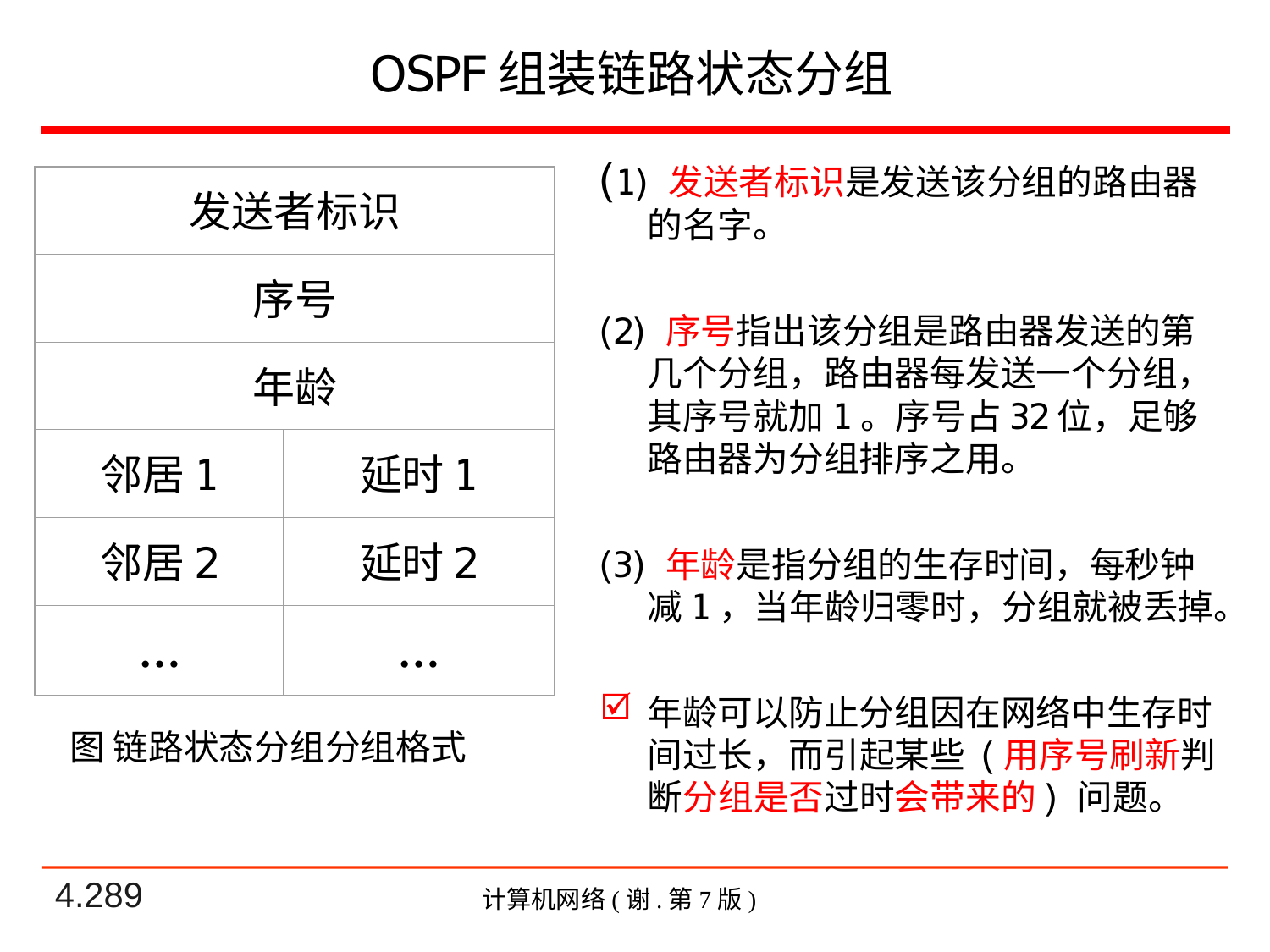

# OSPF组装链路状态分组
(1) 发送者标识是发送该分组的路由器的名字。

(2) 序号指出该分组是路由器发送的第几个分组，路由器每发送一个分组，其序号就加1。序号占32位，足够路由器为分组排序之用。

(3) 年龄是指分组的生存时间，每秒钟减1，当年龄归零时，分组就被丢掉。

年龄可以防止分组因在网络中生存时间过长，而引起某些 (用序号刷新判断分组是否过时会带来的) 问题。

发送者标识

序号

年龄

邻居1

延时1

邻居2

延时2

…

…

图 链路状态分组分组格式